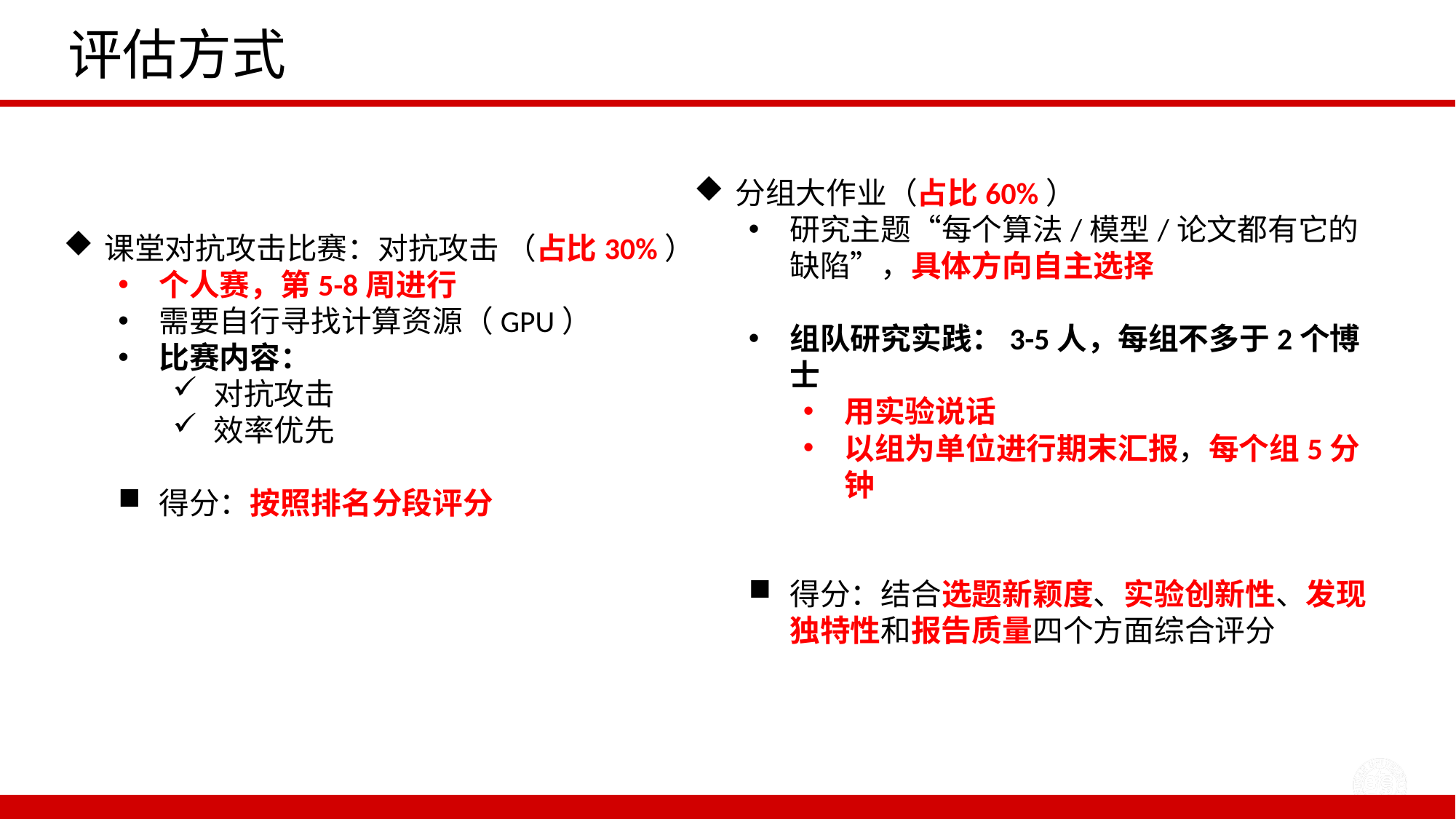

# 评估方式
分组大作业（占比60%）
研究主题“每个算法/模型/论文都有它的缺陷”，具体方向自主选择

组队研究实践：3-5人，每组不多于2个博士
用实验说话
以组为单位进行期末汇报，每个组5分钟

得分：结合选题新颖度、实验创新性、发现独特性和报告质量四个方面综合评分
课堂对抗攻击比赛：对抗攻击 （占比30%）
个人赛，第5-8周进行
需要自行寻找计算资源（GPU）
比赛内容：
对抗攻击
效率优先

得分：按照排名分段评分